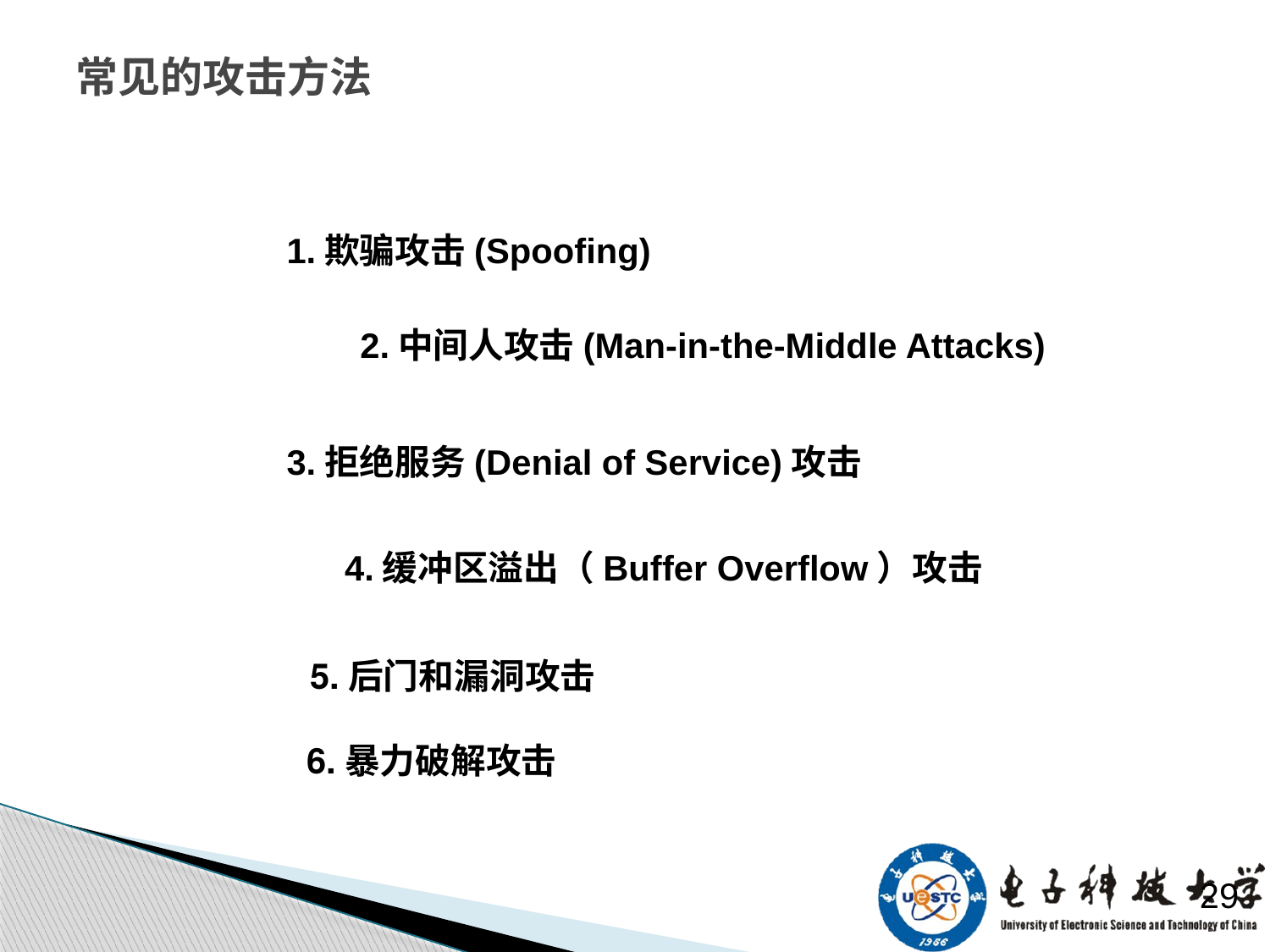

# 常见的攻击方法
1.欺骗攻击(Spoofing)
2.中间人攻击(Man-in-the-Middle Attacks)
3.拒绝服务(Denial of Service)攻击
4.缓冲区溢出（Buffer Overflow）攻击
5.后门和漏洞攻击
6.暴力破解攻击
29